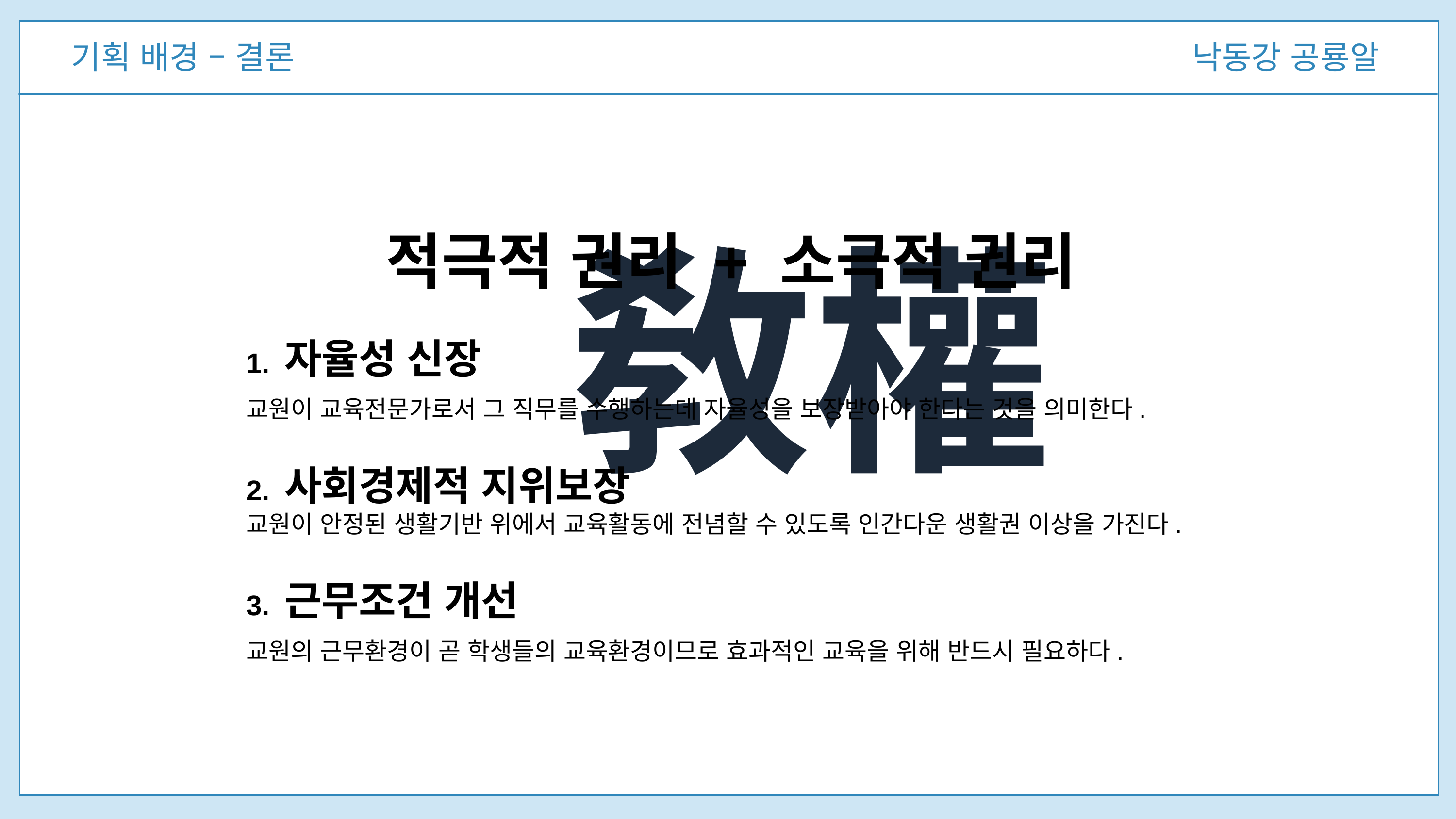

기획 배경 – 결론
낙동강 공룡알

적극적 권리 + 소극적 권리
1. 자율성 신장
교원이 교육전문가로서 그 직무를 수행하는데 자율성을 보장받아야 한다는 것을 의미한다.
敎權

2. 사회경제적 지위보장
교원이 안정된 생활기반 위에서 교육활동에 전념할 수 있도록 인간다운 생활권 이상을 가진다.
3. 근무조건 개선
교원의 근무환경이 곧 학생들의 교육환경이므로 효과적인 교육을 위해 반드시 필요하다.
교원의 권리 (교권) : 적극적 권리 + 소극적 권리

자율성 신장
교원이 교육전문가로서 그 직무를 수행하는데 자율성을 보장받아야 한다는 것을 의미한다.

사회경제적 지위 보장
학생들의 학습을 위해, 교원이 안정된 생활기반 위에서 교육활동에 전념할 수 있도록 요구되는 권리다.

근무조건 개선
교원이 교육활동에 전념하여 학생들의 학습을 효과적으로 지도할 수 있기 때문에 보장되어야 하는 권리